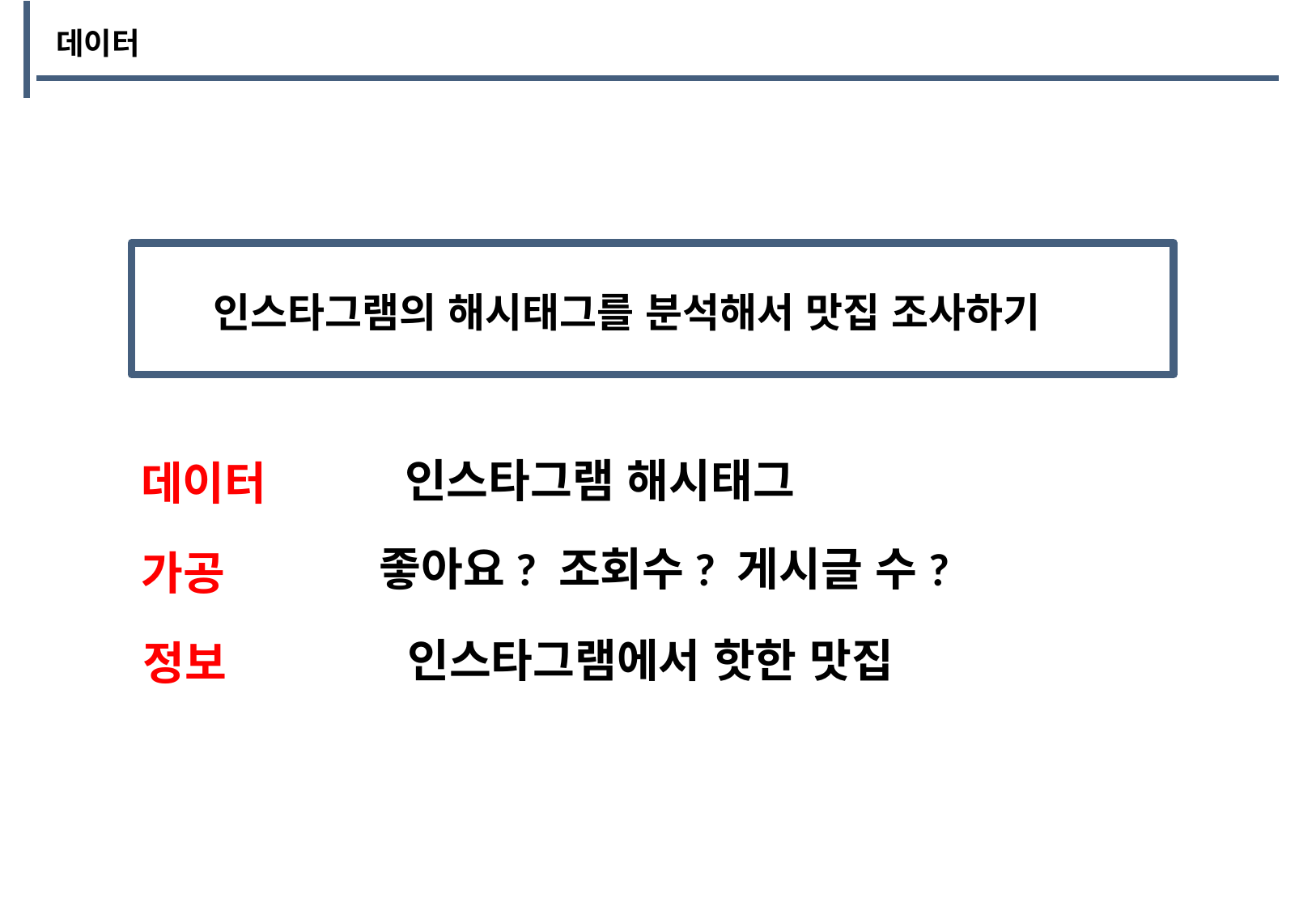

데이터

인스타그램의 해시태그를 분석해서 맛집 조사하기
인스타그램 해시태그
데이터
좋아요? 조회수? 게시글 수?
가공
인스타그램에서 핫한 맛집
정보